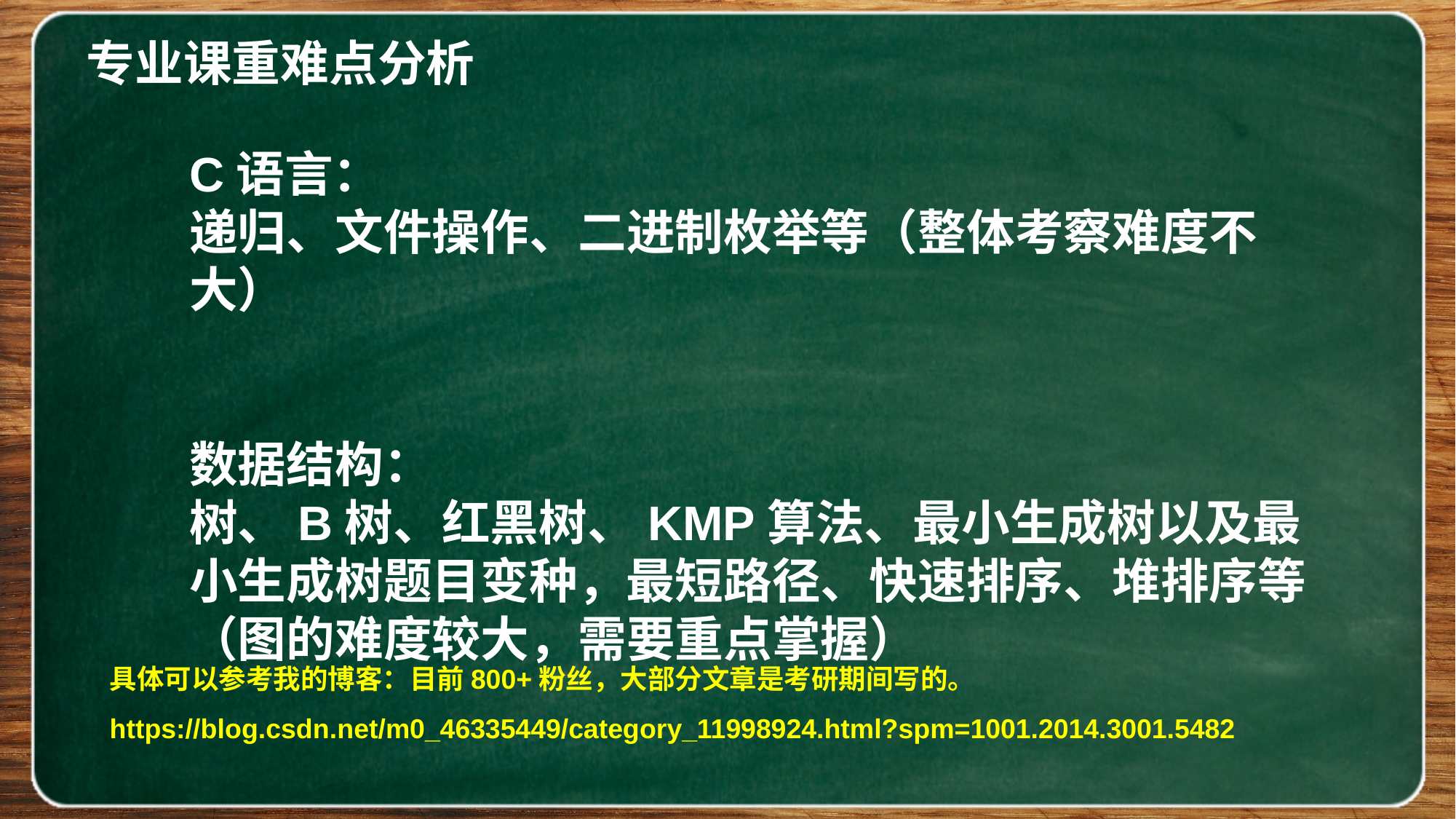

专业课重难点分析
C语言：
递归、文件操作、二进制枚举等（整体考察难度不大）

数据结构：
树、B树、红黑树、KMP算法、最小生成树以及最小生成树题目变种，最短路径、快速排序、堆排序等
（图的难度较大，需要重点掌握）

具体可以参考我的博客：目前800+粉丝，大部分文章是考研期间写的。
https://blog.csdn.net/m0_46335449/category_11998924.html?spm=1001.2014.3001.5482